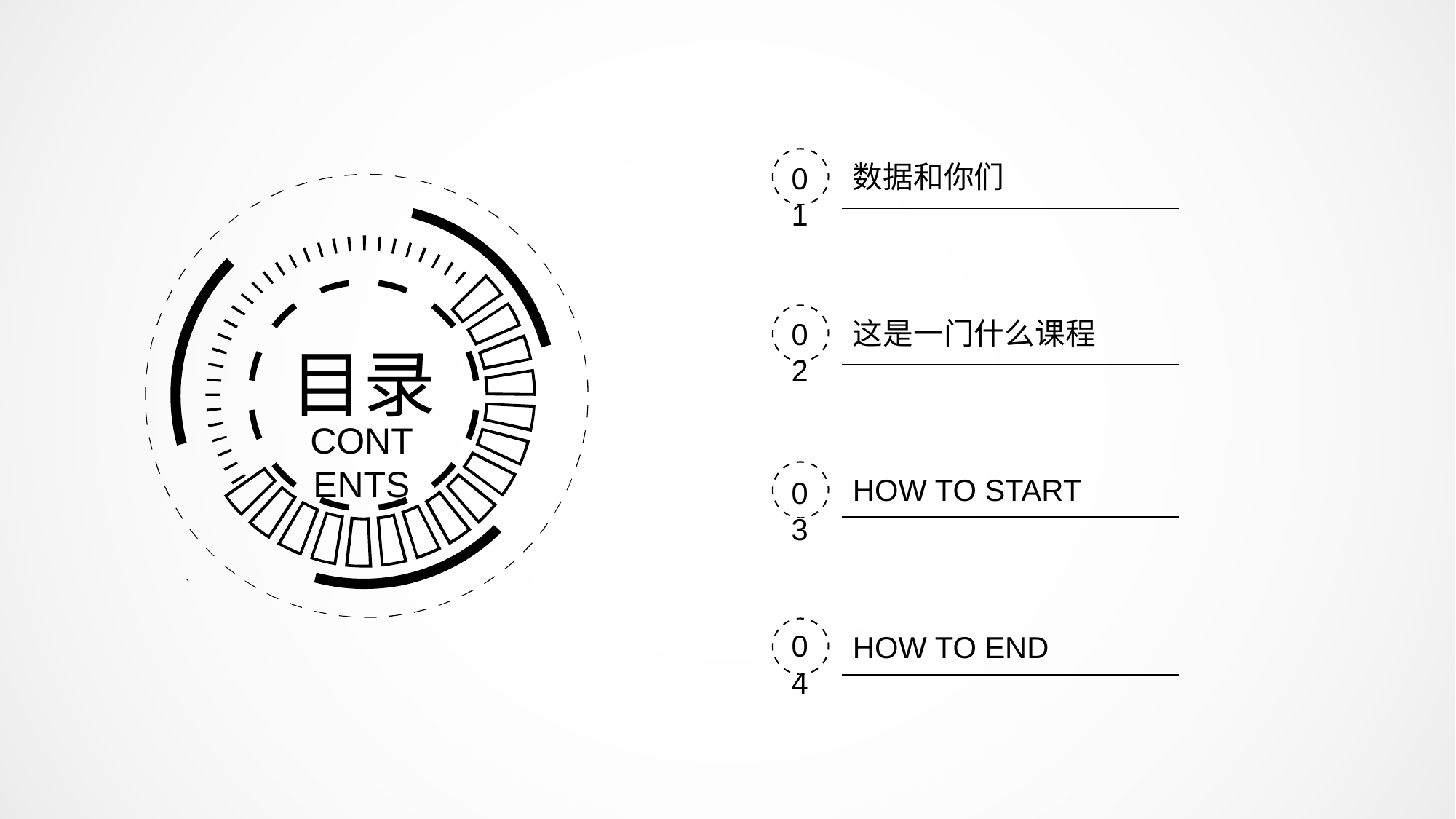

数据和你们
01

这是一门什么课程
02
目录
CONTENTS

HOW TO START
03

04
HOW TO END